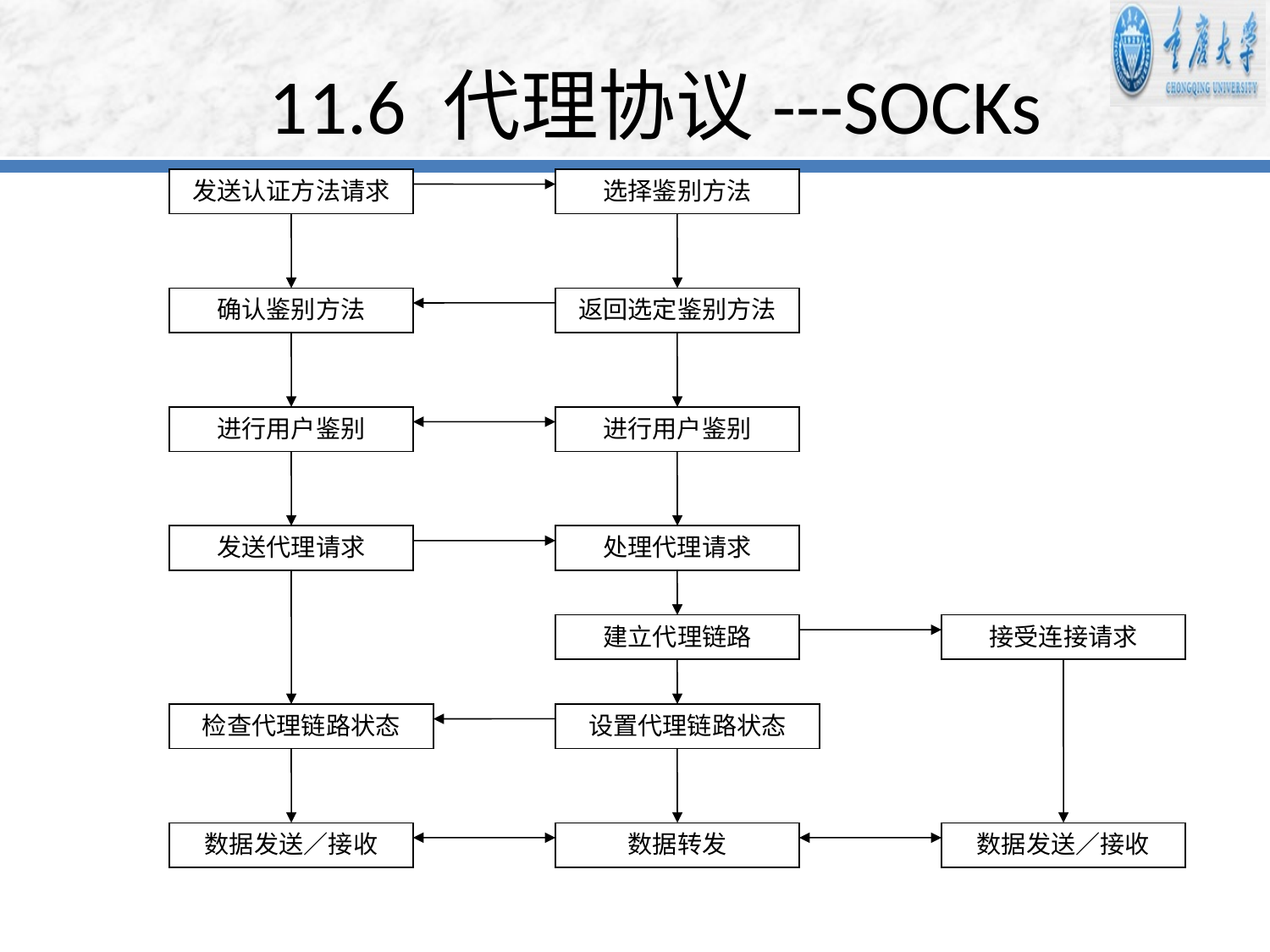

# 11.6 代理协议---SOCKs
发送认证方法请求
选择鉴别方法

确认鉴别方法
返回选定鉴别方法

进行用户鉴别
进行用户鉴别

发送代理请求
处理代理请求

建立代理链路
接受连接请求

检查代理链路状态
设置代理链路状态

数据发送／接收
数据转发
数据发送／接收